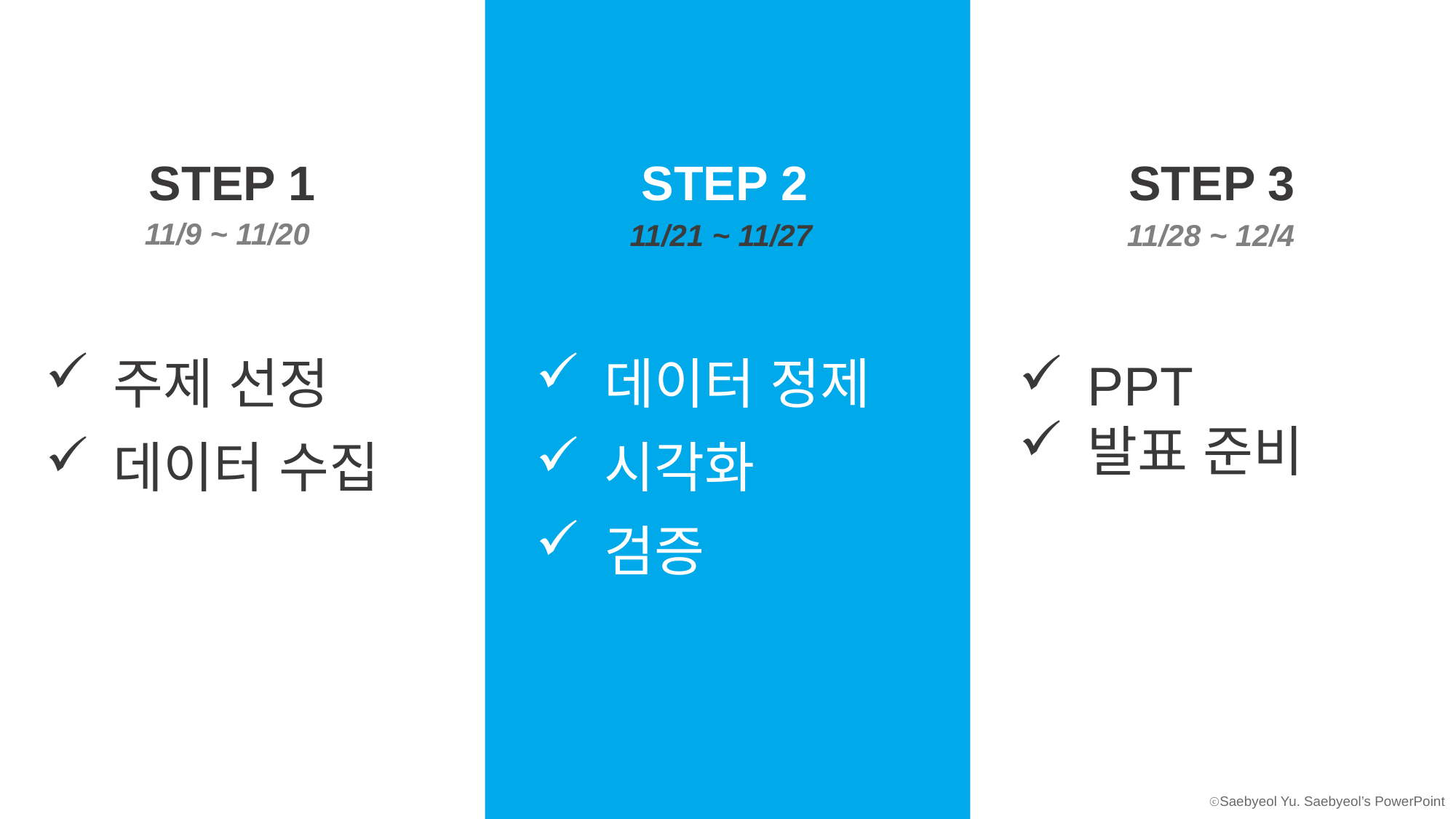

STEP 1
STEP 2
STEP 3
11/9 ~ 11/20
11/21 ~ 11/27
11/28 ~ 12/4
주제 선정

데이터 수집
데이터 정제

시각화

검증
PPT
발표 준비